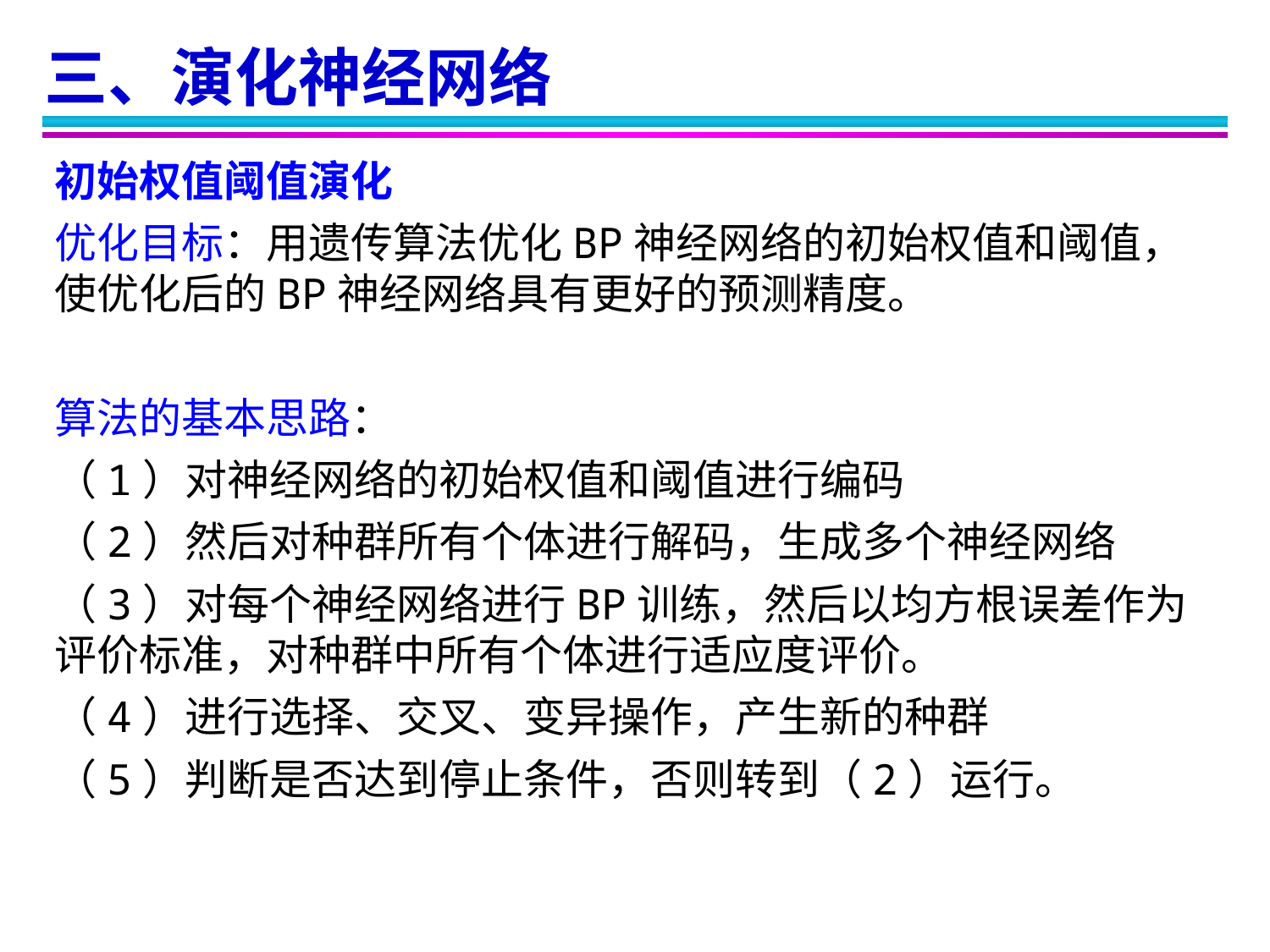

三、演化神经网络
初始权值阈值演化
优化目标：用遗传算法优化BP神经网络的初始权值和阈值，使优化后的BP神经网络具有更好的预测精度。

算法的基本思路：
（1）对神经网络的初始权值和阈值进行编码
（2）然后对种群所有个体进行解码，生成多个神经网络
（3）对每个神经网络进行BP训练，然后以均方根误差作为评价标准，对种群中所有个体进行适应度评价。
（4）进行选择、交叉、变异操作，产生新的种群
（5）判断是否达到停止条件，否则转到（2）运行。